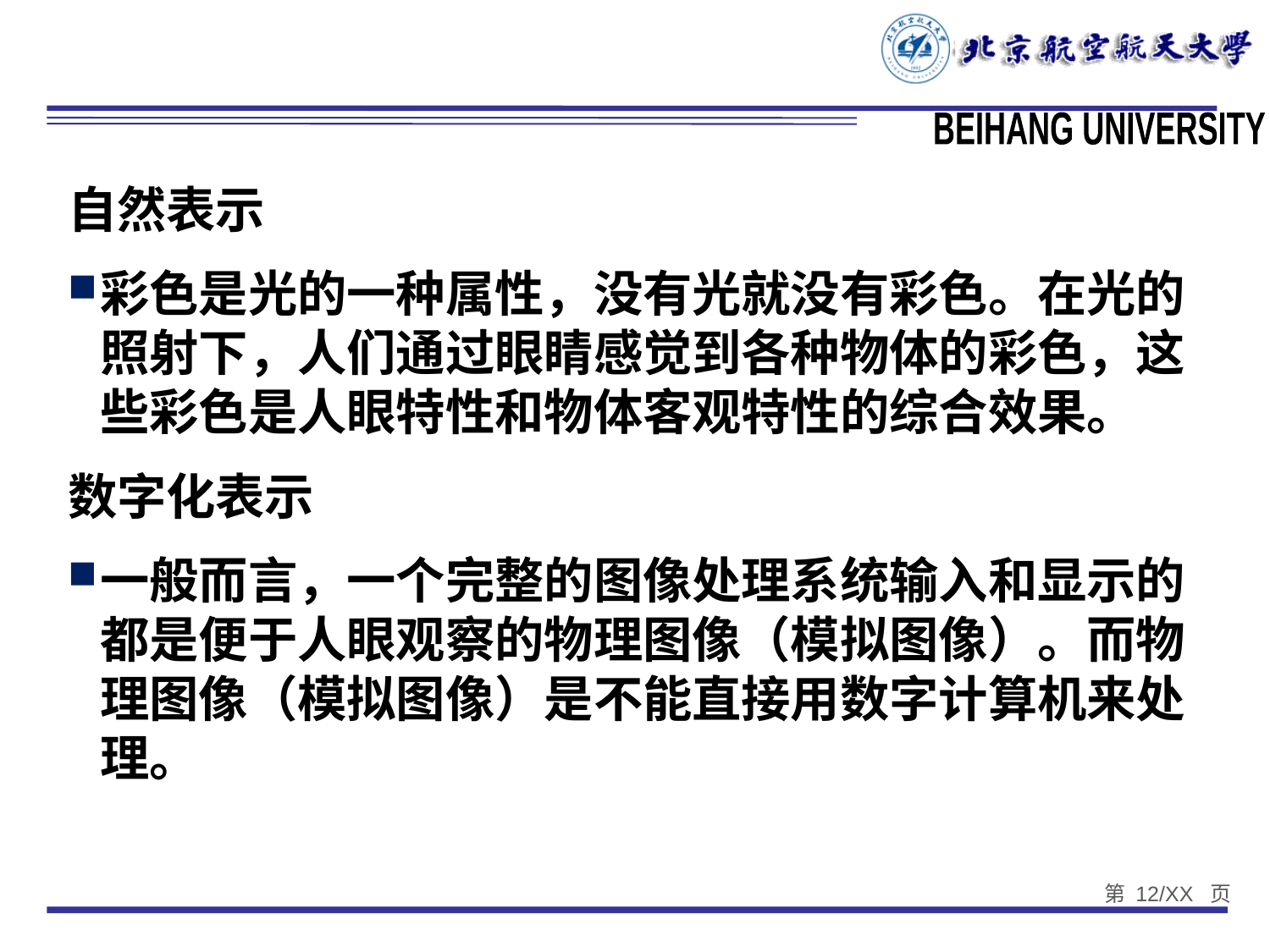

#
自然表示
彩色是光的一种属性，没有光就没有彩色。在光的照射下，人们通过眼睛感觉到各种物体的彩色，这些彩色是人眼特性和物体客观特性的综合效果。
数字化表示
一般而言，一个完整的图像处理系统输入和显示的都是便于人眼观察的物理图像（模拟图像）。而物理图像（模拟图像）是不能直接用数字计算机来处理。